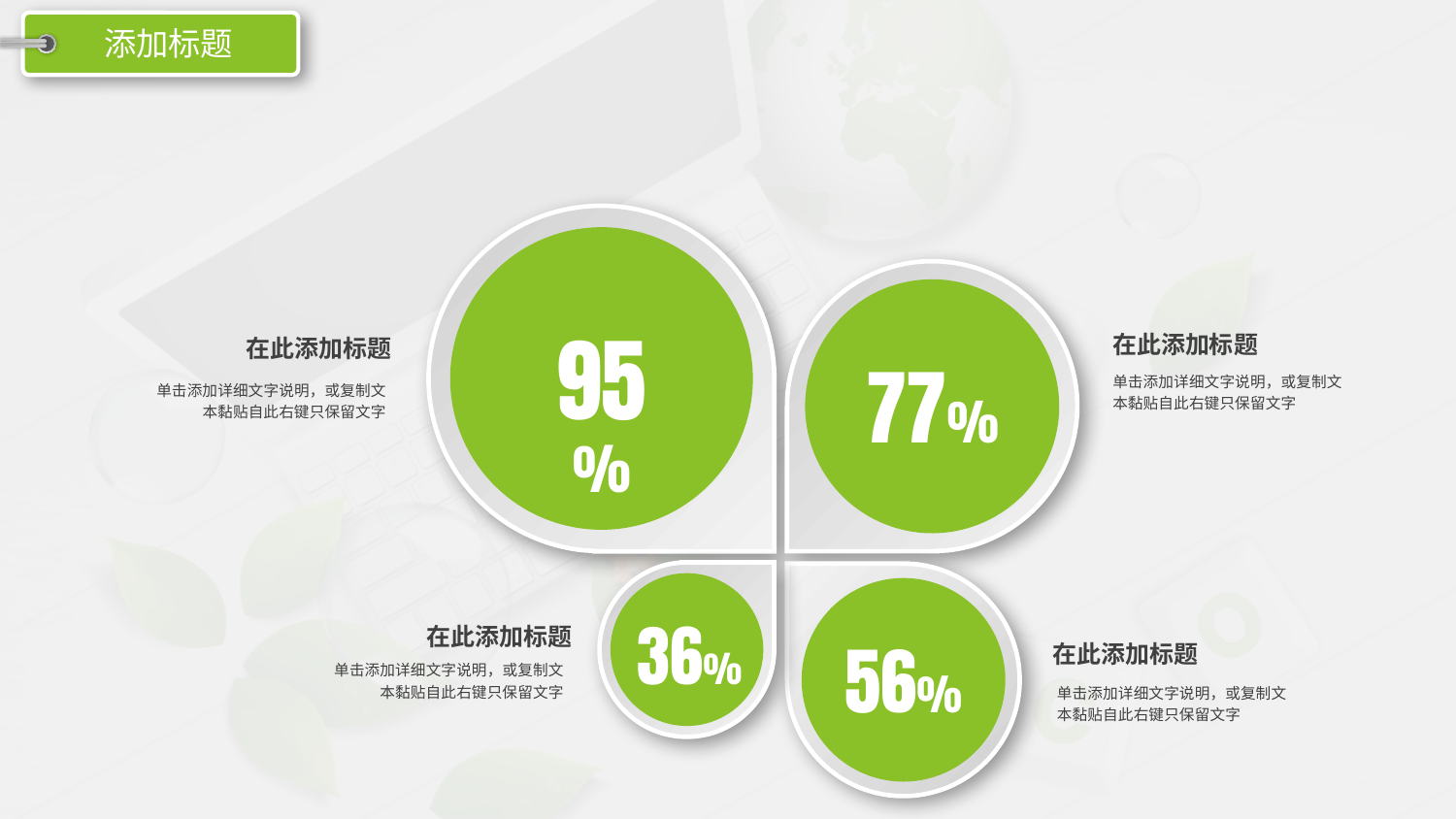

添加标题

95%
77%

36%
56%
在此添加标题
在此添加标题
单击添加详细文字说明，或复制文本黏贴自此右键只保留文字
单击添加详细文字说明，或复制文本黏贴自此右键只保留文字
在此添加标题
在此添加标题
单击添加详细文字说明，或复制文本黏贴自此右键只保留文字
单击添加详细文字说明，或复制文本黏贴自此右键只保留文字